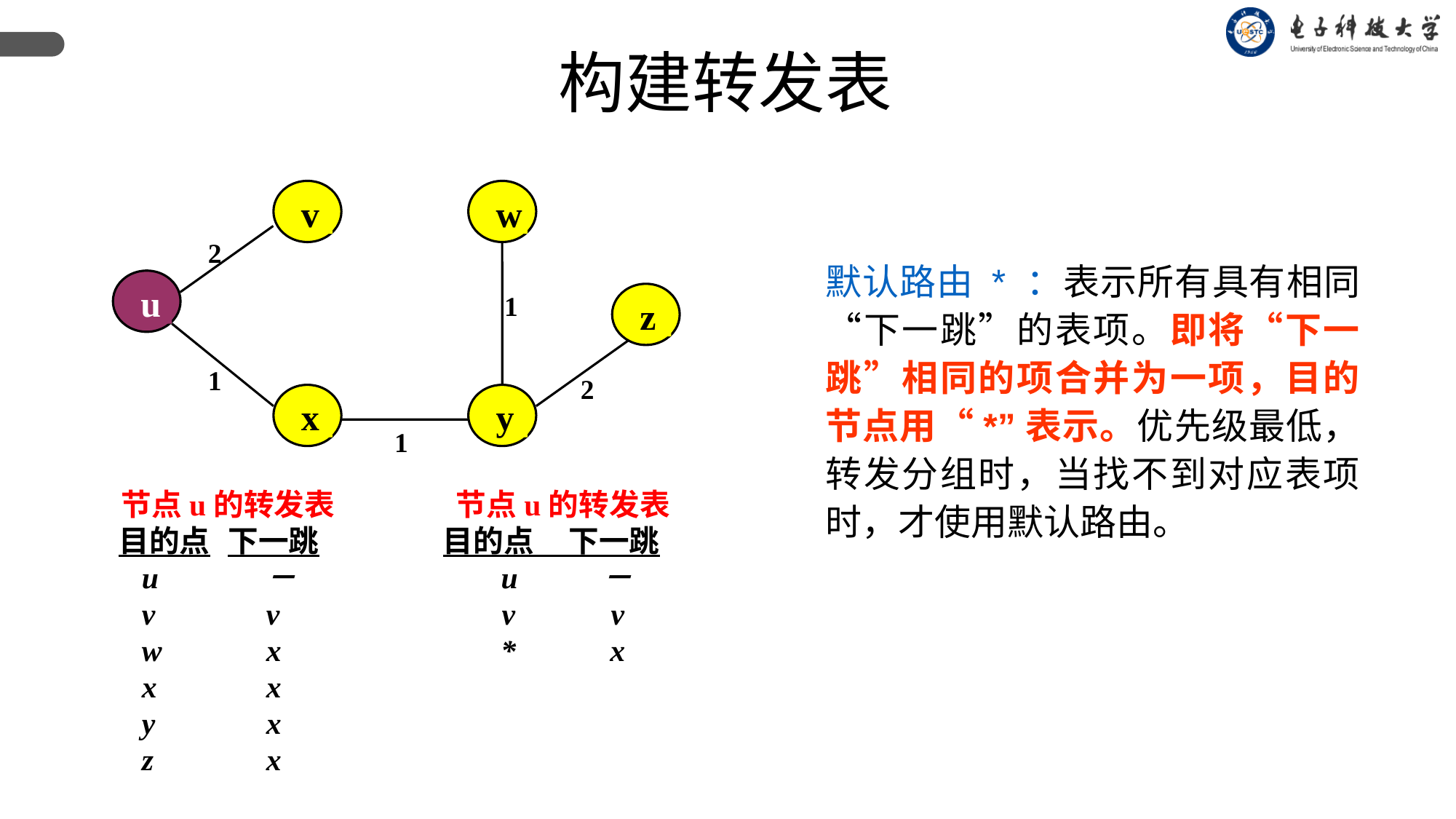

构建转发表

v
w

2

u
1

z

1
2

x
y

1
默认路由 * ：表示所有具有相同“下一跳”的表项。即将“下一跳”相同的项合并为一项，目的节点用“*”表示。优先级最低，转发分组时，当找不到对应表项时，才使用默认路由。
节点u的转发表
       目的点     下一跳
 u	－
v	v
*	x

节点u的转发表
目的点	下一跳
   u	    －
   v	     v
   w	     x
   x	     x
   y	     x
   z	     x